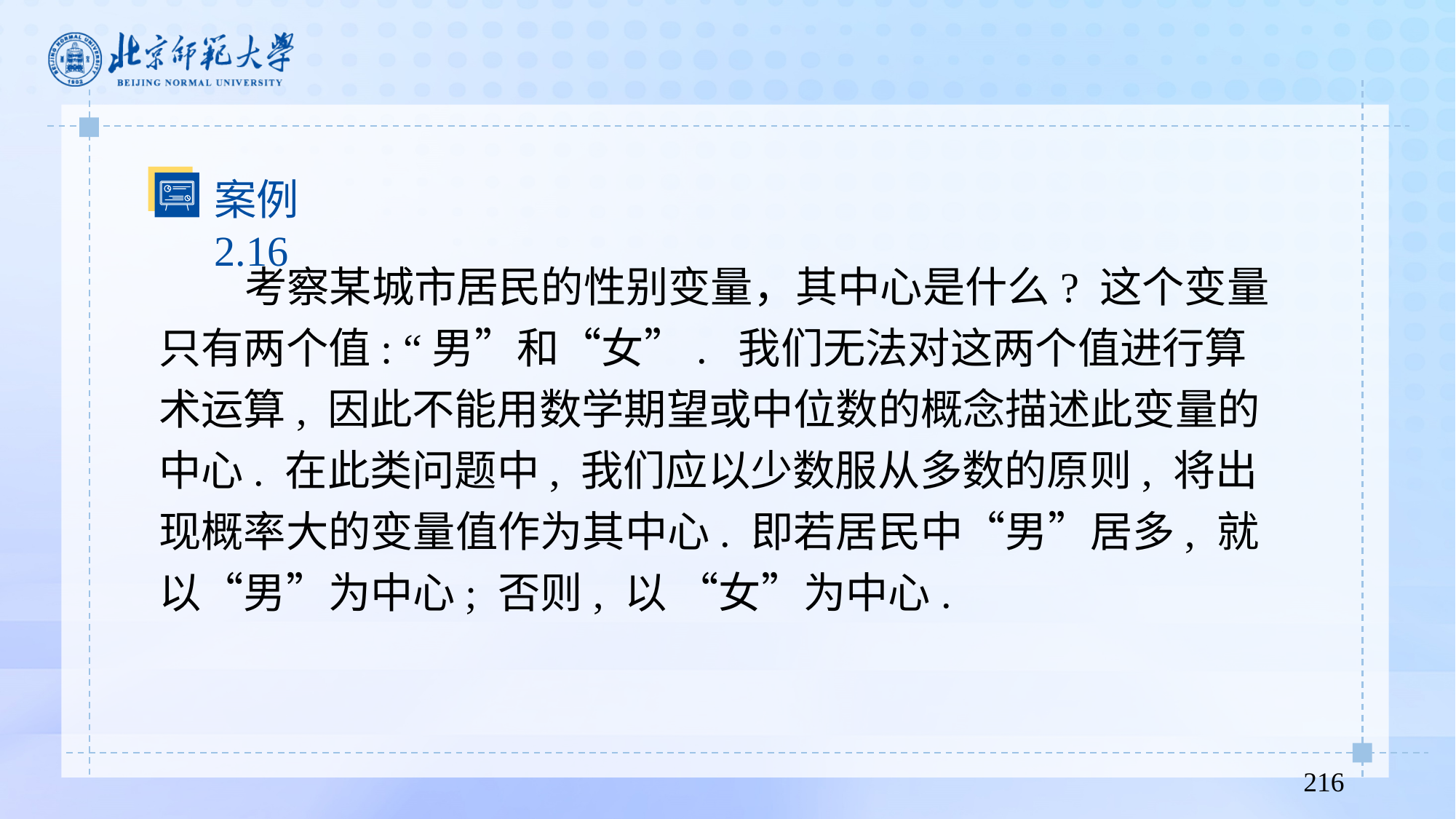

案例2.16
        考察某城市居民的性别变量，其中心是什么? 这个变量只有两个值: “男”和“女”.  我们无法对这两个值进行算术运算, 因此不能用数学期望或中位数的概念描述此变量的中心. 在此类问题中, 我们应以少数服从多数的原则, 将出现概率大的变量值作为其中心. 即若居民中“男”居多, 就以“男”为中心; 否则, 以 “女”为中心.
216